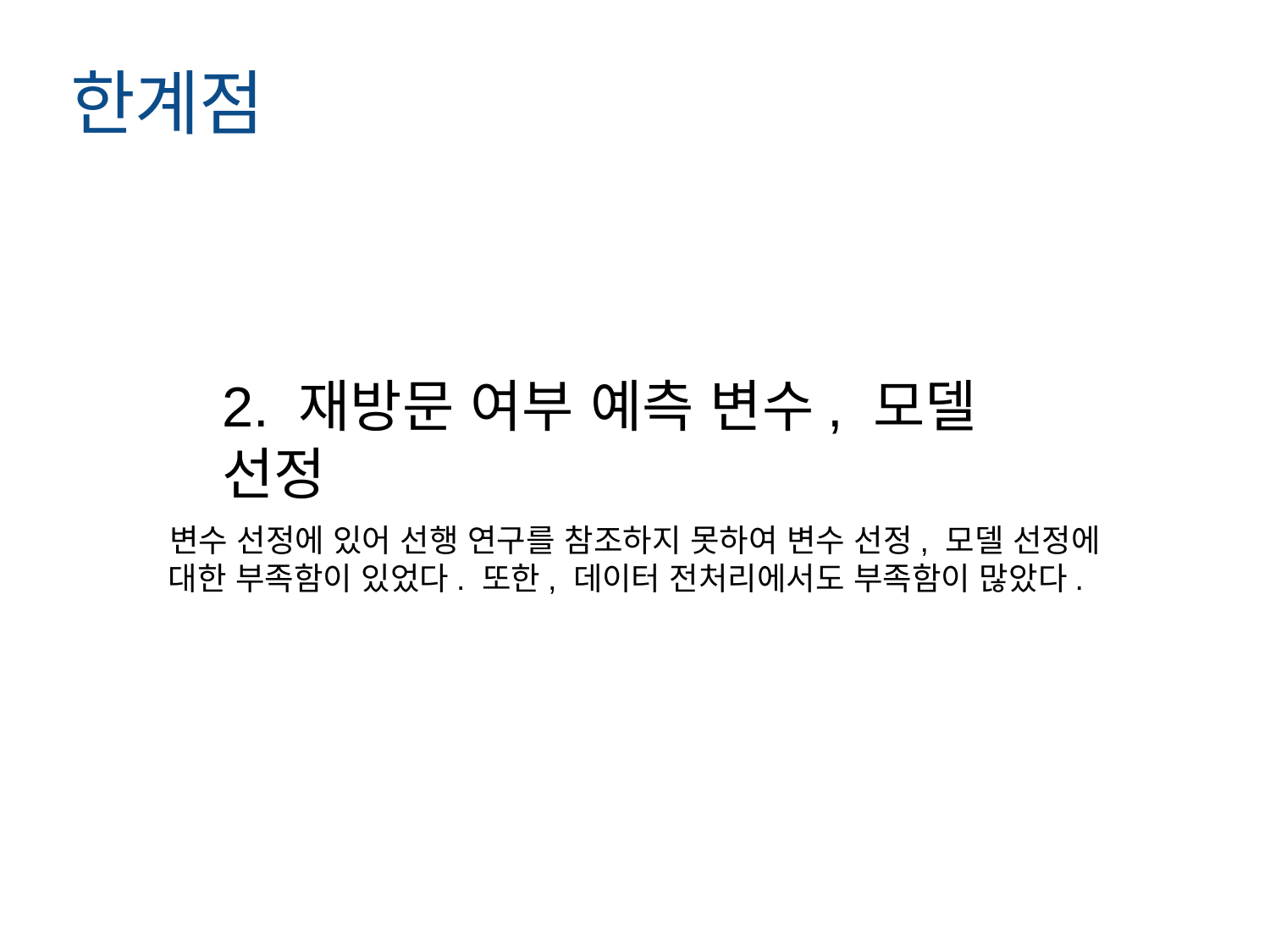

한계점

2. 재방문 여부 예측 변수, 모델 선정
변수 선정에 있어 선행 연구를 참조하지 못하여 변수 선정, 모델 선정에 대한 부족함이 있었다. 또한, 데이터 전처리에서도 부족함이 많았다.